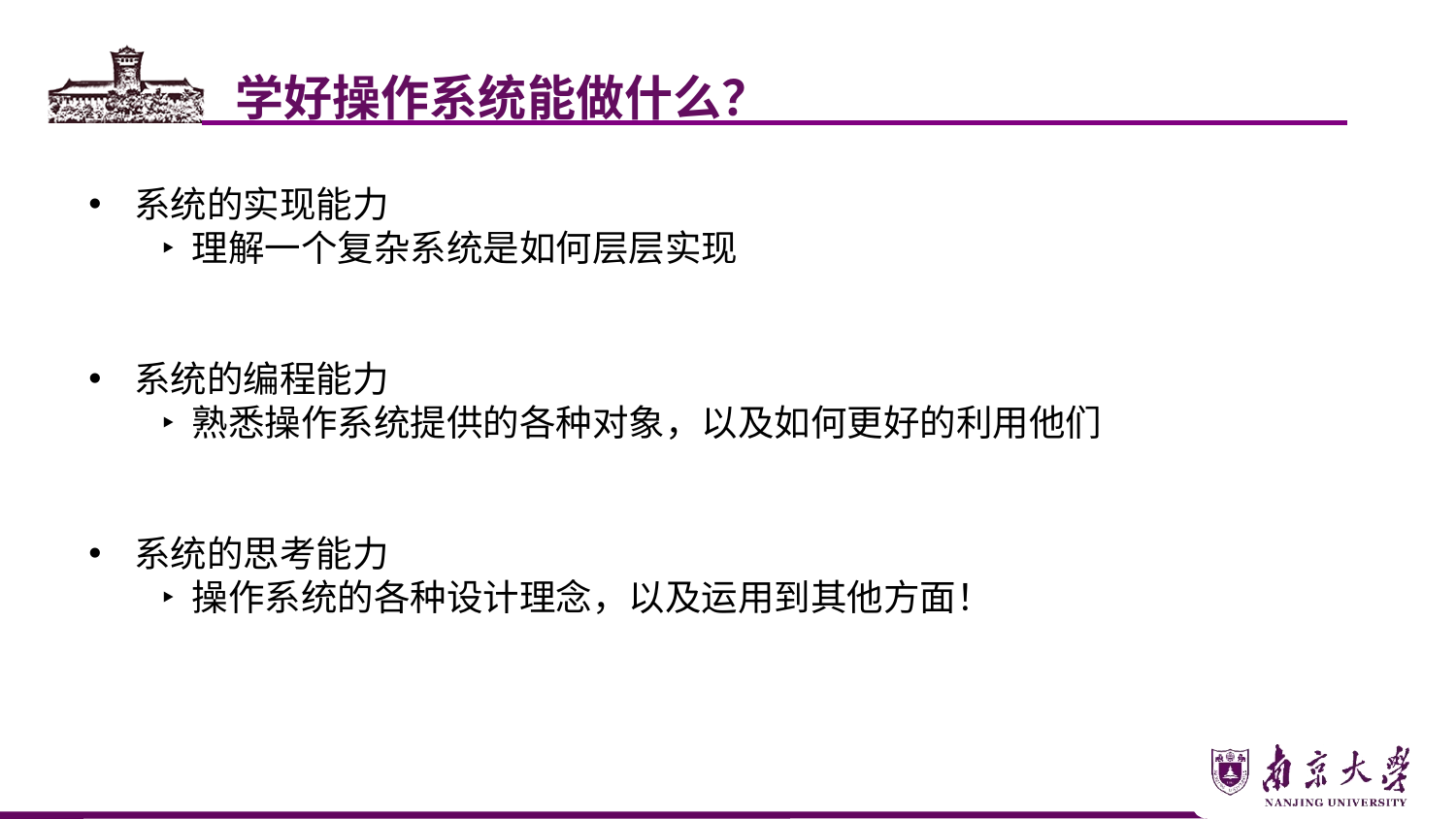

学好操作系统能做什么？
系统的实现能⼒
‣ 理解⼀个复杂系统是如何层层实现

系统的编程能⼒
‣ 熟悉操作系统提供的各种对象，以及如何更好的利⽤他们

系统的思考能⼒
‣ 操作系统的各种设计理念，以及运⽤到其他⽅⾯！